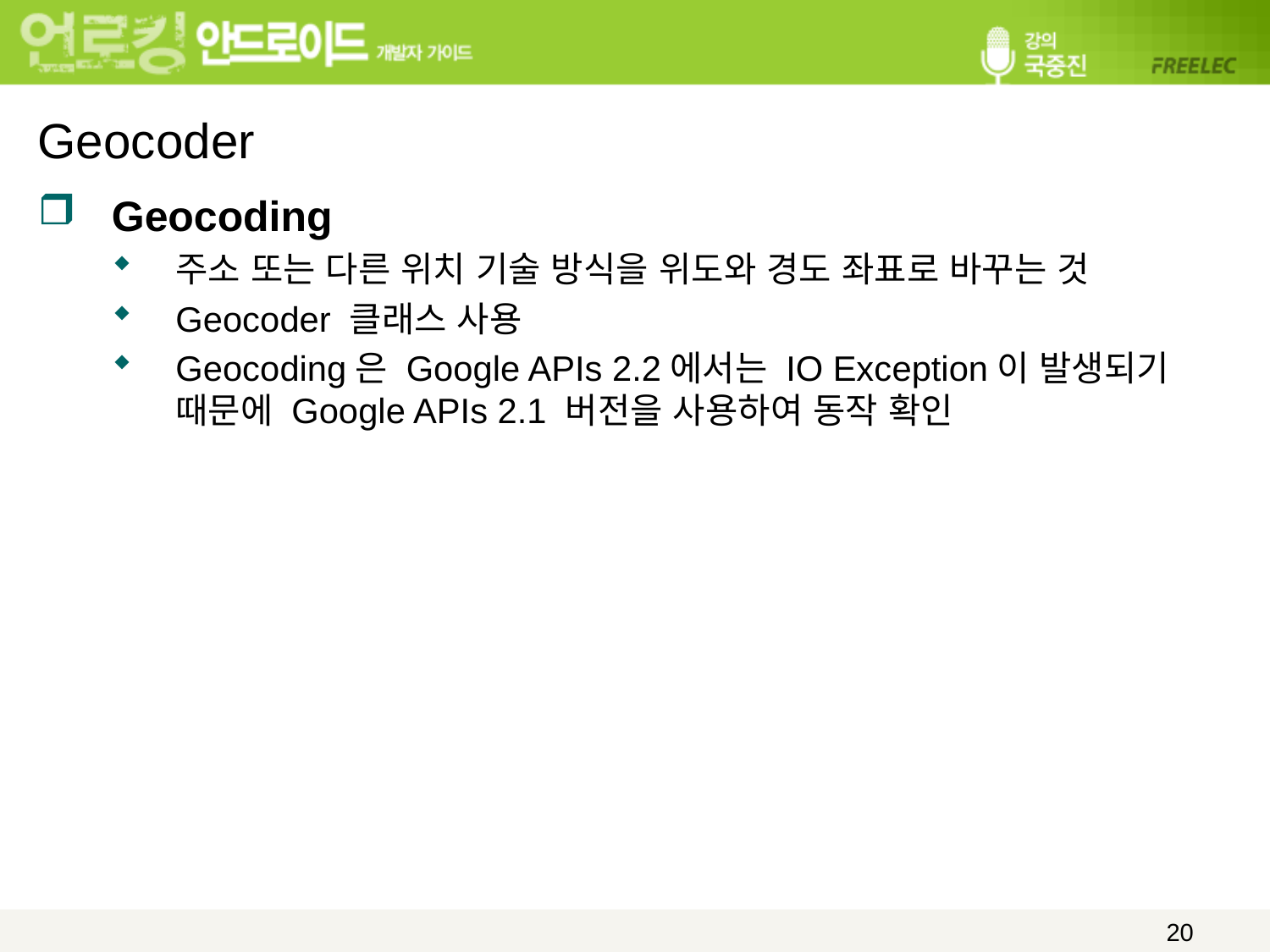

# Geocoder
Geocoding
주소 또는 다른 위치 기술 방식을 위도와 경도 좌표로 바꾸는 것
Geocoder 클래스 사용
Geocoding은 Google APIs 2.2에서는 IO Exception이 발생되기 때문에 Google APIs 2.1 버전을 사용하여 동작 확인

20